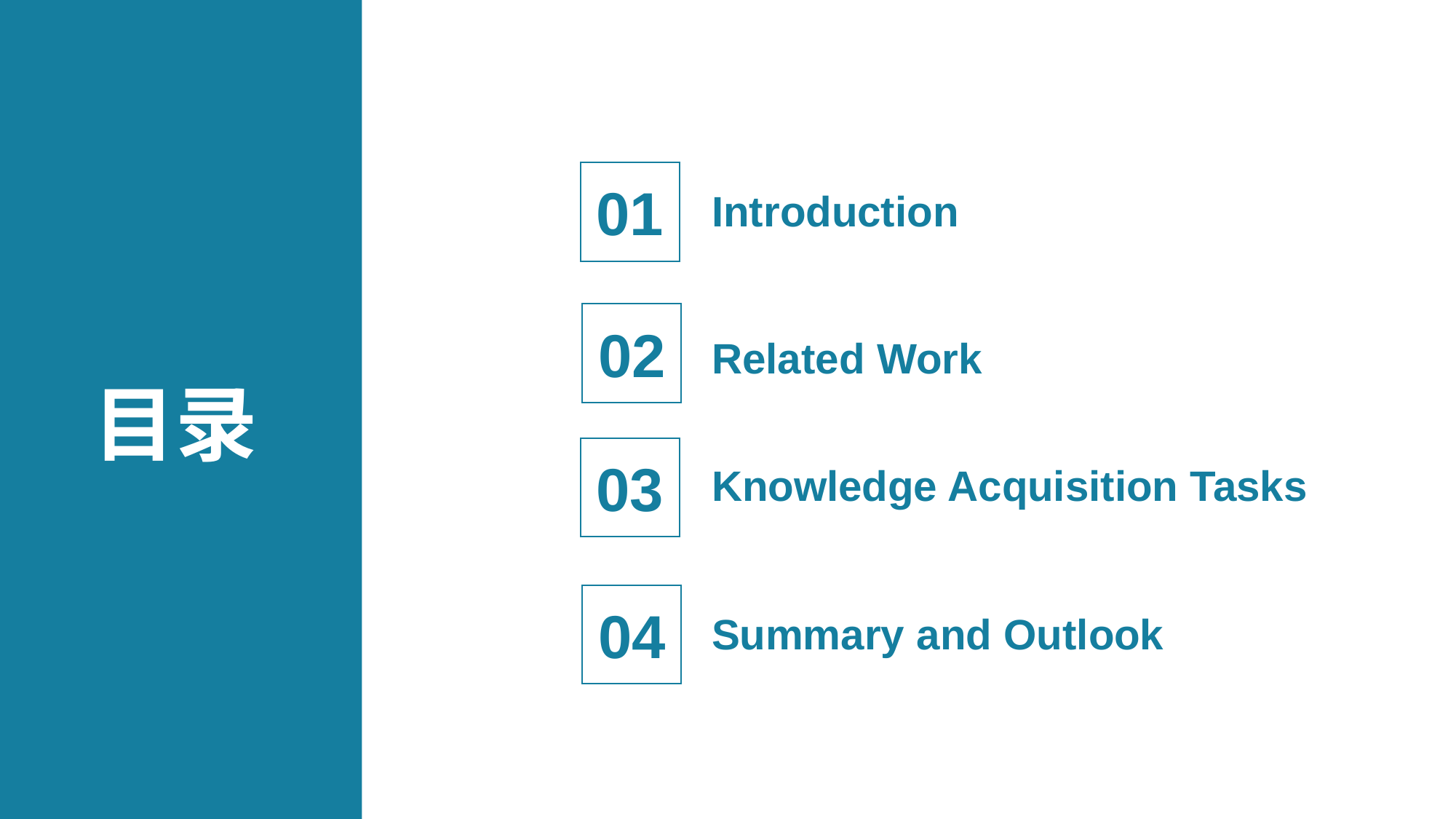

01
Introduction

02
Related Work
目录

03
Knowledge Acquisition Tasks

04
Summary and Outlook